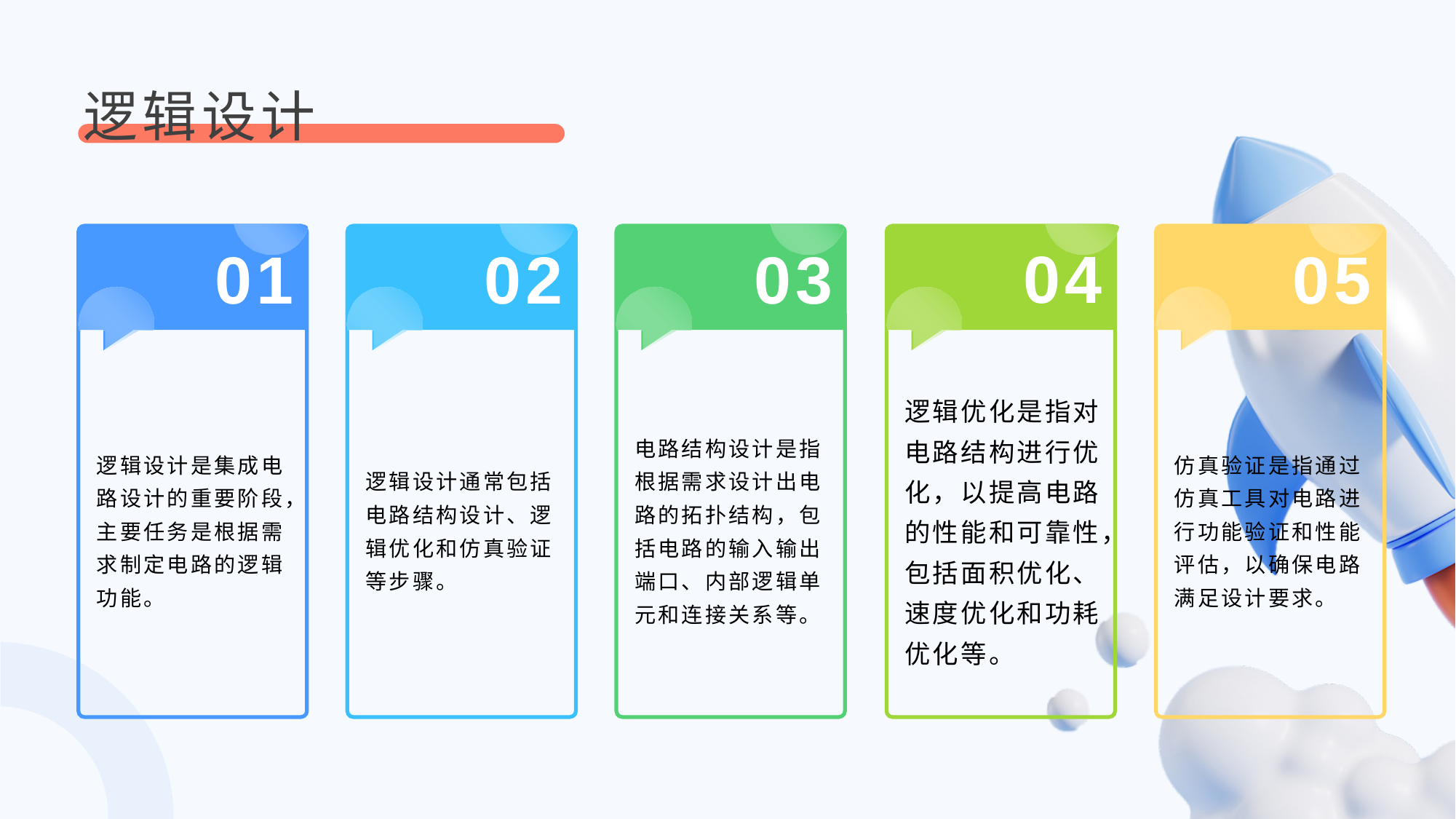

逻辑设计

04

01

02

03

05

逻辑设计是集成电路设计的重要阶段，主要任务是根据需求制定电路的逻辑功能。
逻辑设计通常包括电路结构设计、逻辑优化和仿真验证等步骤。
电路结构设计是指根据需求设计出电路的拓扑结构，包括电路的输入输出端口、内部逻辑单元和连接关系等。
逻辑优化是指对电路结构进行优化，以提高电路的性能和可靠性，包括面积优化、速度优化和功耗优化等。
仿真验证是指通过仿真工具对电路进行功能验证和性能评估，以确保电路满足设计要求。